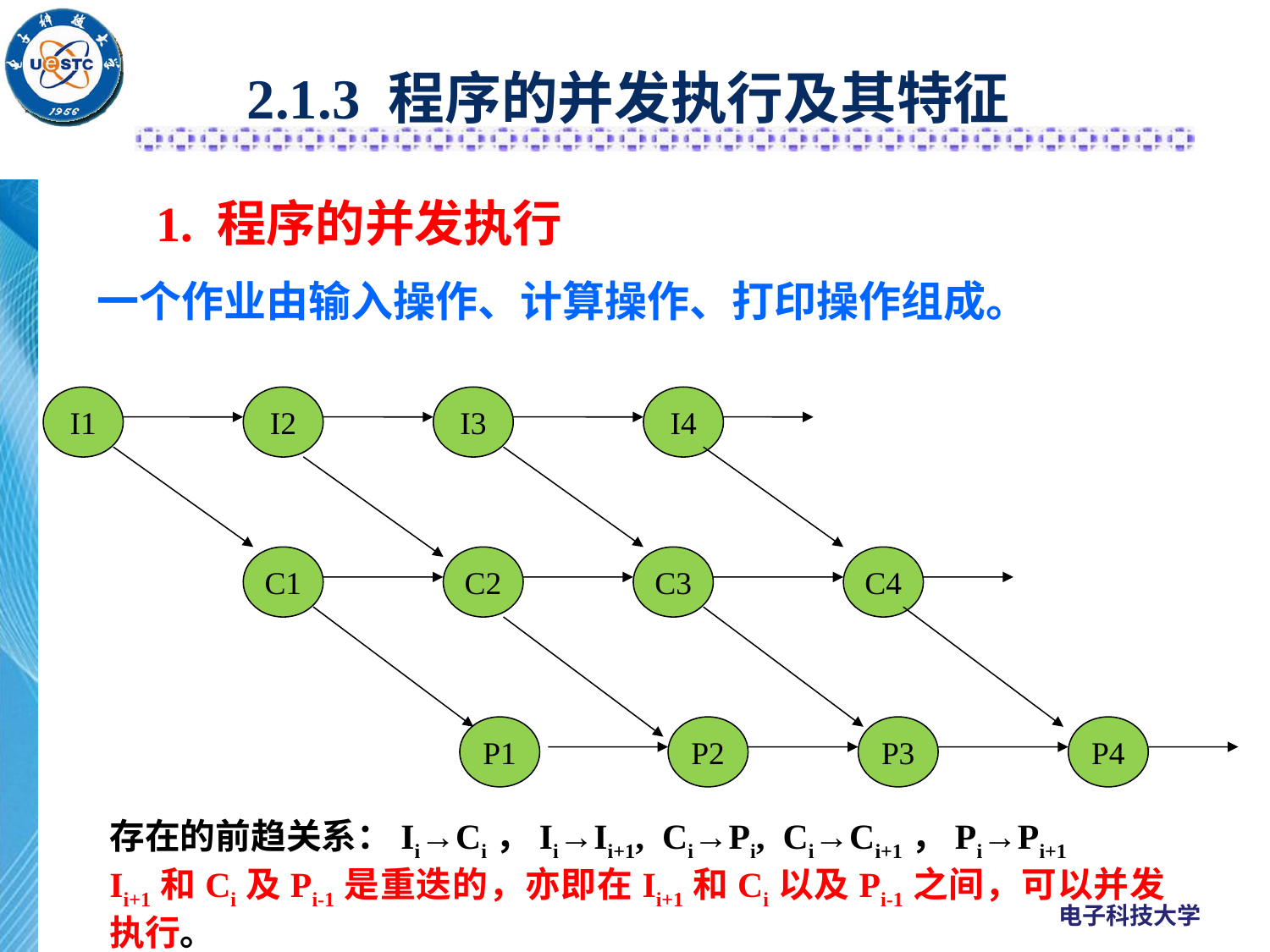

# 2.1.3 程序的并发执行及其特征
1. 程序的并发执行
一个作业由输入操作、计算操作、打印操作组成。
I1
I2
I3
I4

C1
C2
C3
C4

P1
P2
P3
P4

存在的前趋关系：Ii→Ci，Ii→Ii+1,  Ci→Pi,  Ci→Ci+1，Pi→Pi+1
Ii+1和Ci及Pi-1是重迭的，亦即在Ii+1和Ci以及Pi-1之间，可以并发执行。